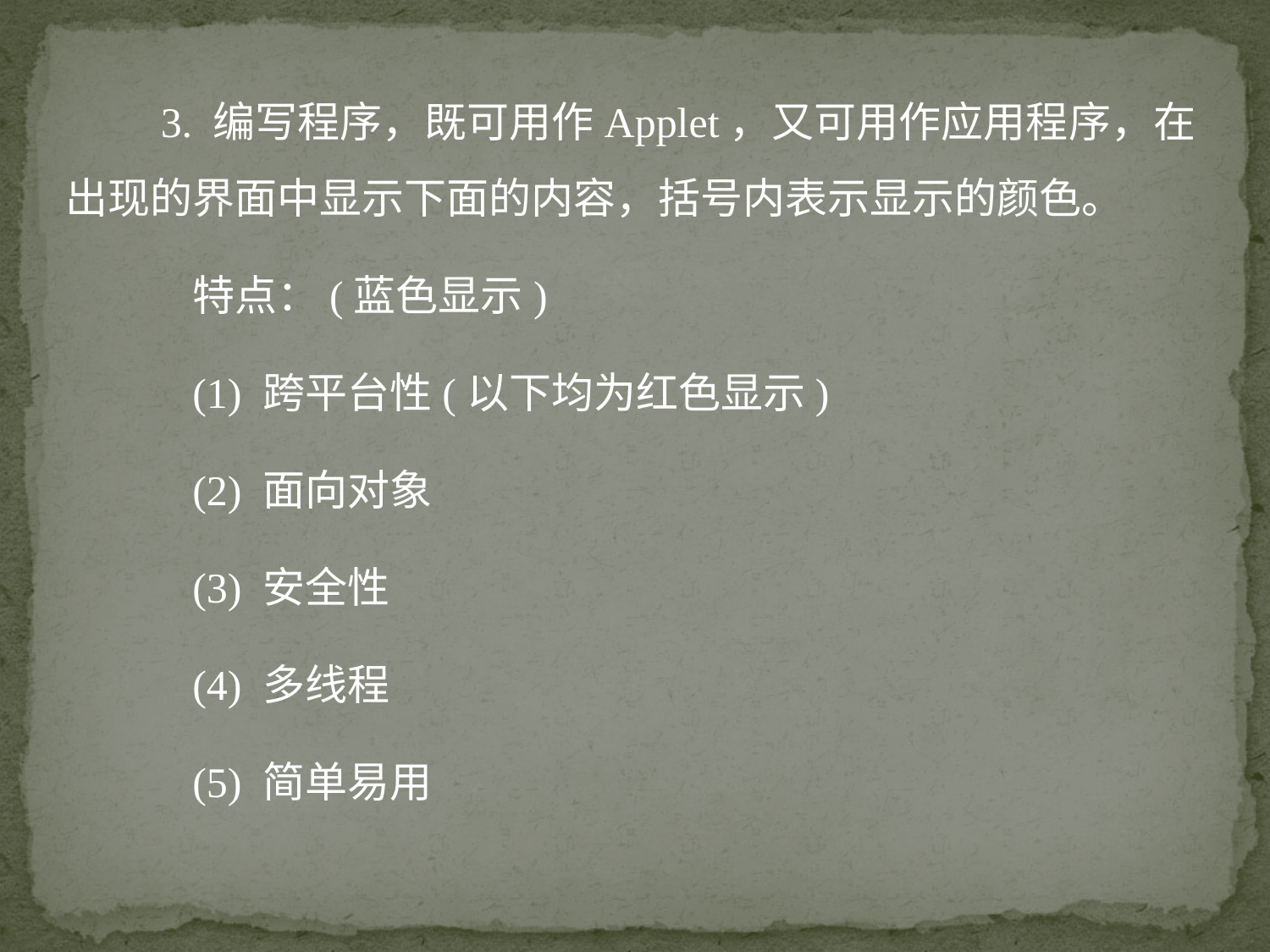

3. 编写程序，既可用作Applet，又可用作应用程序，在出现的界面中显示下面的内容，括号内表示显示的颜色。
特点：(蓝色显示)
(1) 跨平台性(以下均为红色显示)
(2) 面向对象
(3) 安全性
(4) 多线程
(5) 简单易用